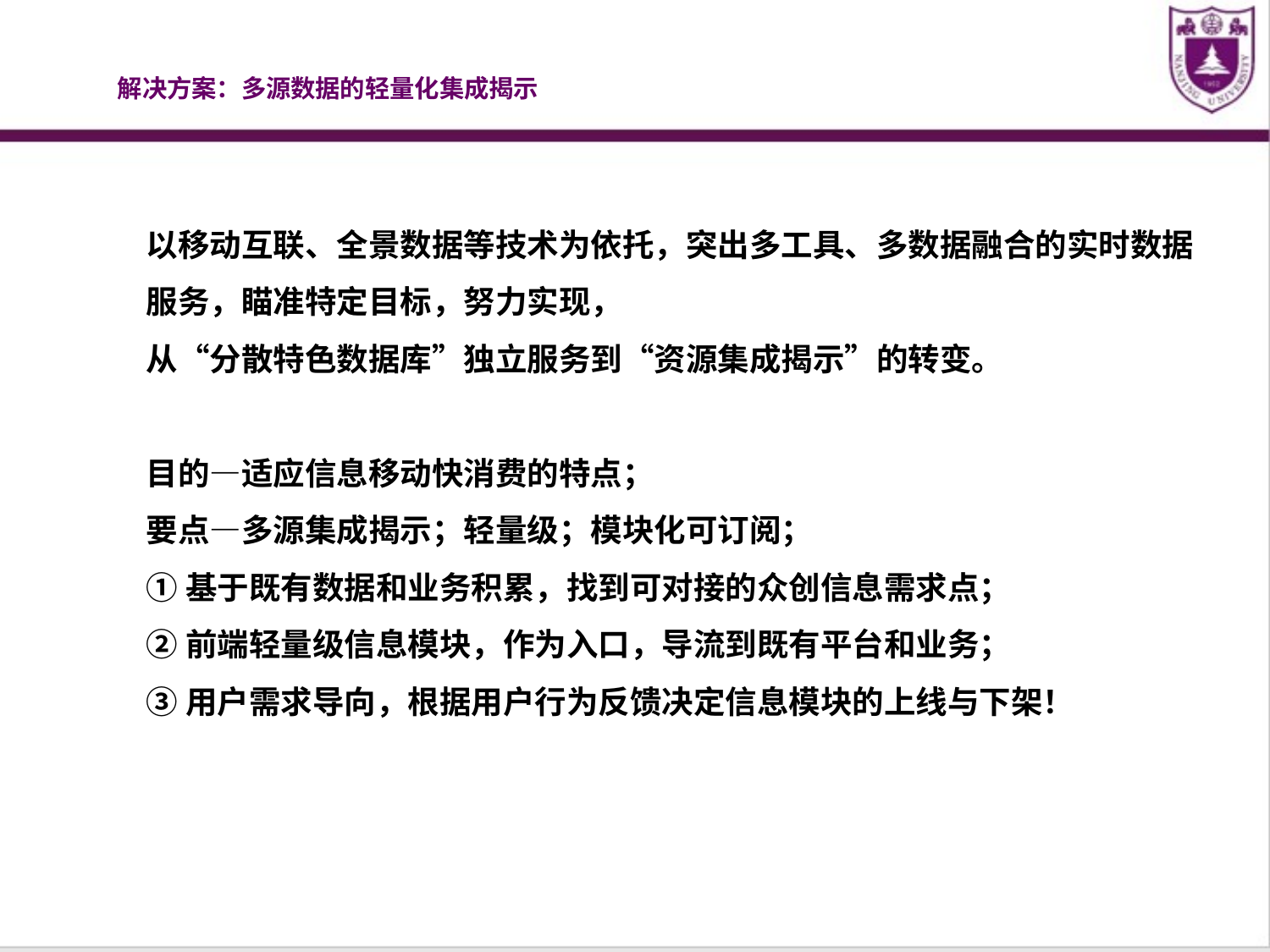

# 解决方案：多源数据的轻量化集成揭示
以移动互联、全景数据等技术为依托，突出多工具、多数据融合的实时数据
服务，瞄准特定目标，努力实现，
从“分散特色数据库”独立服务到“资源集成揭示”的转变。

目的—适应信息移动快消费的特点；
要点—多源集成揭示；轻量级；模块化可订阅；
①基于既有数据和业务积累，找到可对接的众创信息需求点；
②前端轻量级信息模块，作为入口，导流到既有平台和业务；
③用户需求导向，根据用户行为反馈决定信息模块的上线与下架！